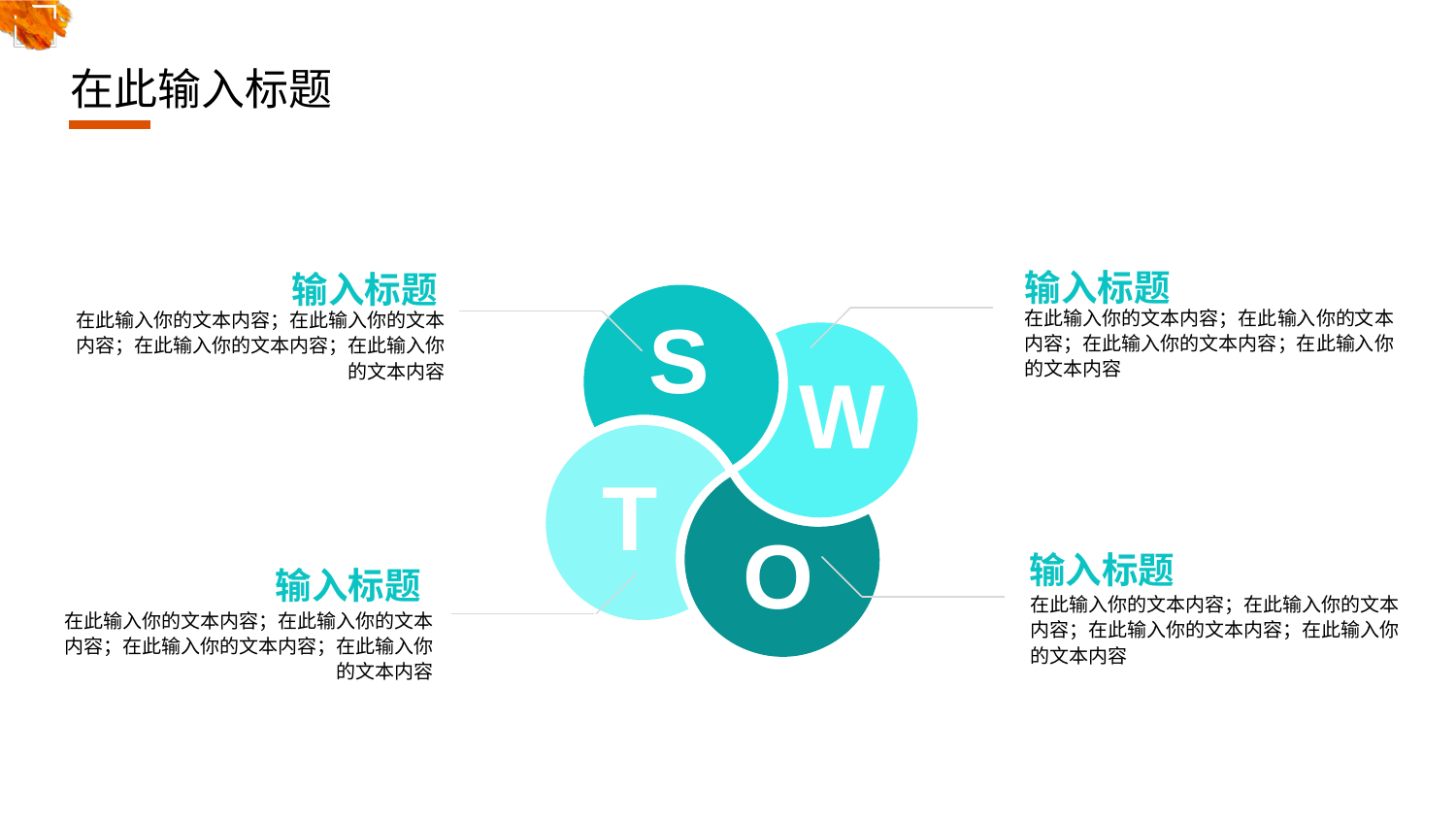

# 在此输入标题
输入标题
输入标题

S
在此输入你的文本内容；在此输入你的文本内容；在此输入你的文本内容；在此输入你的文本内容
在此输入你的文本内容；在此输入你的文本内容；在此输入你的文本内容；在此输入你的文本内容

W

T

O
输入标题
输入标题
在此输入你的文本内容；在此输入你的文本内容；在此输入你的文本内容；在此输入你的文本内容
在此输入你的文本内容；在此输入你的文本内容；在此输入你的文本内容；在此输入你的文本内容